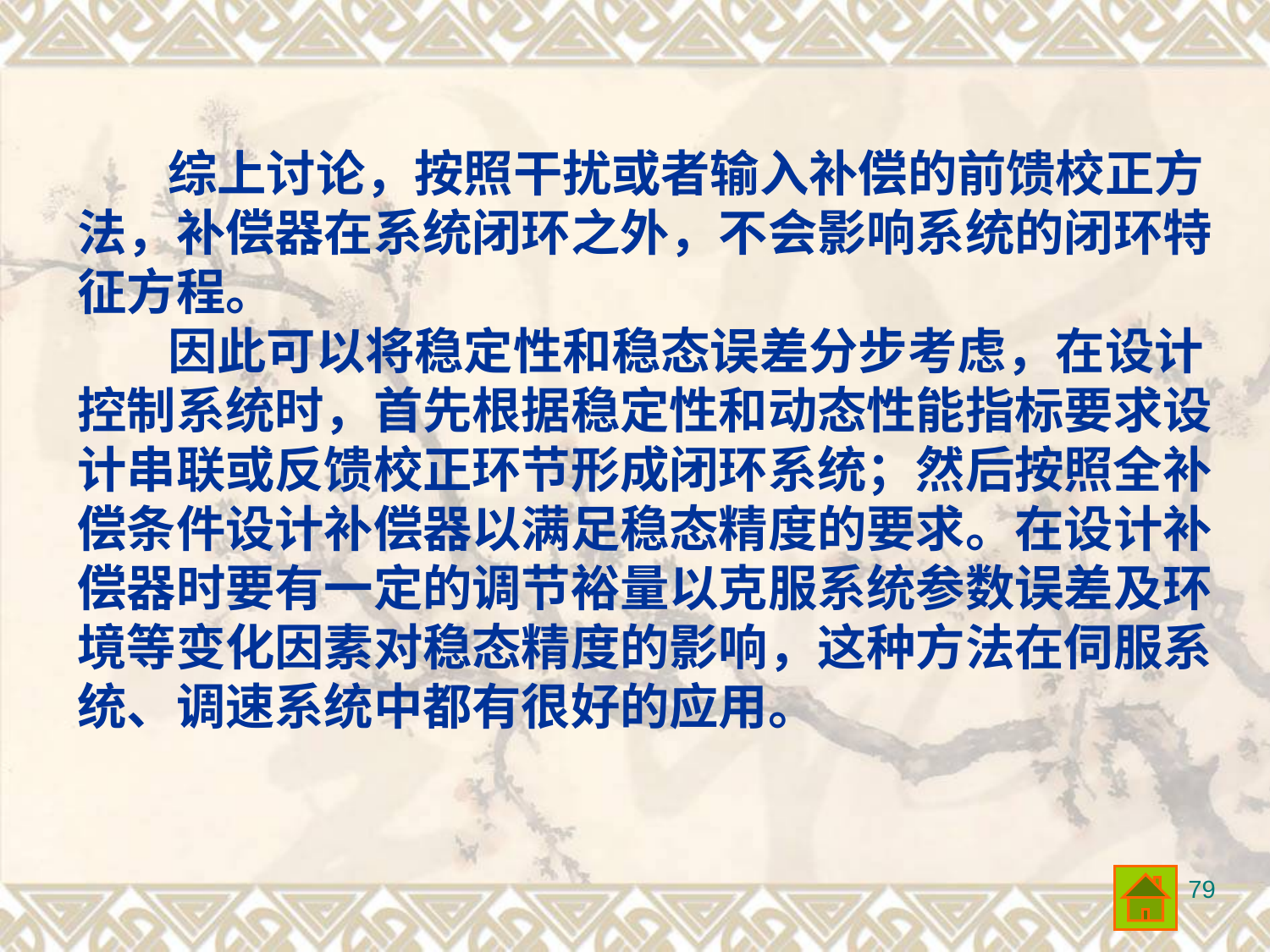

综上讨论，按照干扰或者输入补偿的前馈校正方法，补偿器在系统闭环之外，不会影响系统的闭环特征方程。
       因此可以将稳定性和稳态误差分步考虑，在设计控制系统时，首先根据稳定性和动态性能指标要求设计串联或反馈校正环节形成闭环系统；然后按照全补偿条件设计补偿器以满足稳态精度的要求。在设计补偿器时要有一定的调节裕量以克服系统参数误差及环境等变化因素对稳态精度的影响，这种方法在伺服系统、调速系统中都有很好的应用。

79